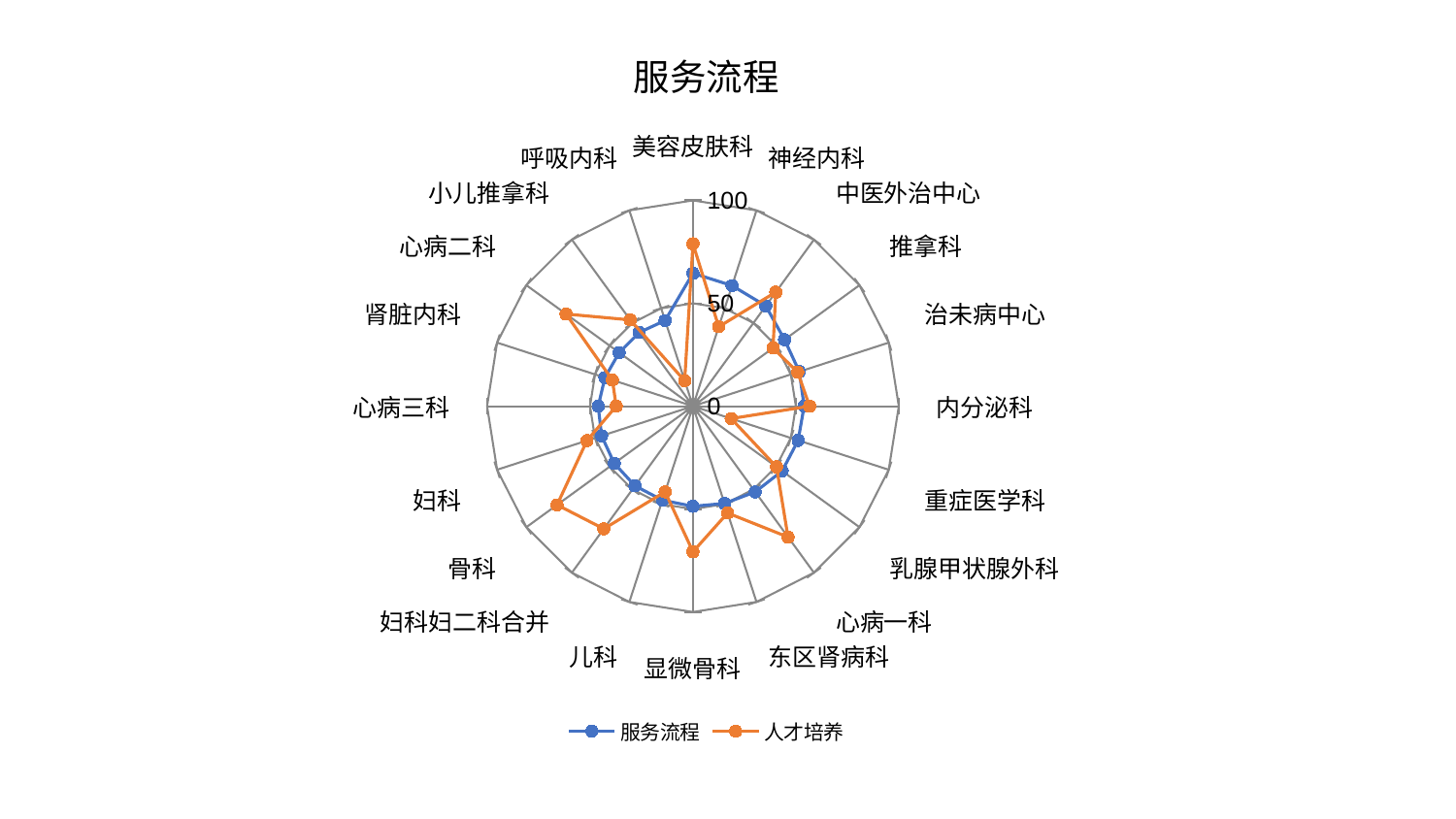

### Chart: 服务流程

| Category | 服务流程 | 人才培养 |
|---|---|---|
| 美容皮肤科 | 64.59836319206264 | 78.91558198952704 |
| 神经内科 | 61.601583834343536 | 40.59343890258277 |
| 中医外治中心 | 60.23853634610441 | 68.4873935675524 |
| 推拿科 | 55.0088680415247 | 48.109325477102935 |
| 治未病中心 | 54.33983009142423 | 53.51209031728363 |
| 内分泌科 | 54.02042868615561 | 56.67201835086081 |
| 重症医学科 | 53.76180387122292 | 19.545787716319865 |
| 乳腺甲状腺外科 | 53.56861829658644 | 50.21734271572196 |
| 心病一科 | 51.49481292063044 | 78.61087831420814 |
| 东区肾病科 | 49.68097514270262 | 54.56596416115175 |
| 显微骨科 | 48.63757694305505 | 70.72849095038119 |
| 儿科 | 48.02818694726711 | 43.74685900566194 |
| 妇科妇二科合并 | 47.85024827990578 | 73.66017277969321 |
| 骨科 | 47.2674985476095 | 81.57927248730438 |
| 妇科 | 46.63421874681527 | 54.11555120135282 |
| 心病三科 | 46.002361243184936 | 37.27676276532304 |
| 肾脏内科 | 44.94092827356248 | 41.15383207516166 |
| 心病二科 | 44.31335146942654 | 76.17493540472454 |
| 小儿推拿科 | 44.30557002293907 | 51.83877344258963 |
| 呼吸内科 | 43.77530984942102 | 12.999571952317126 |
57